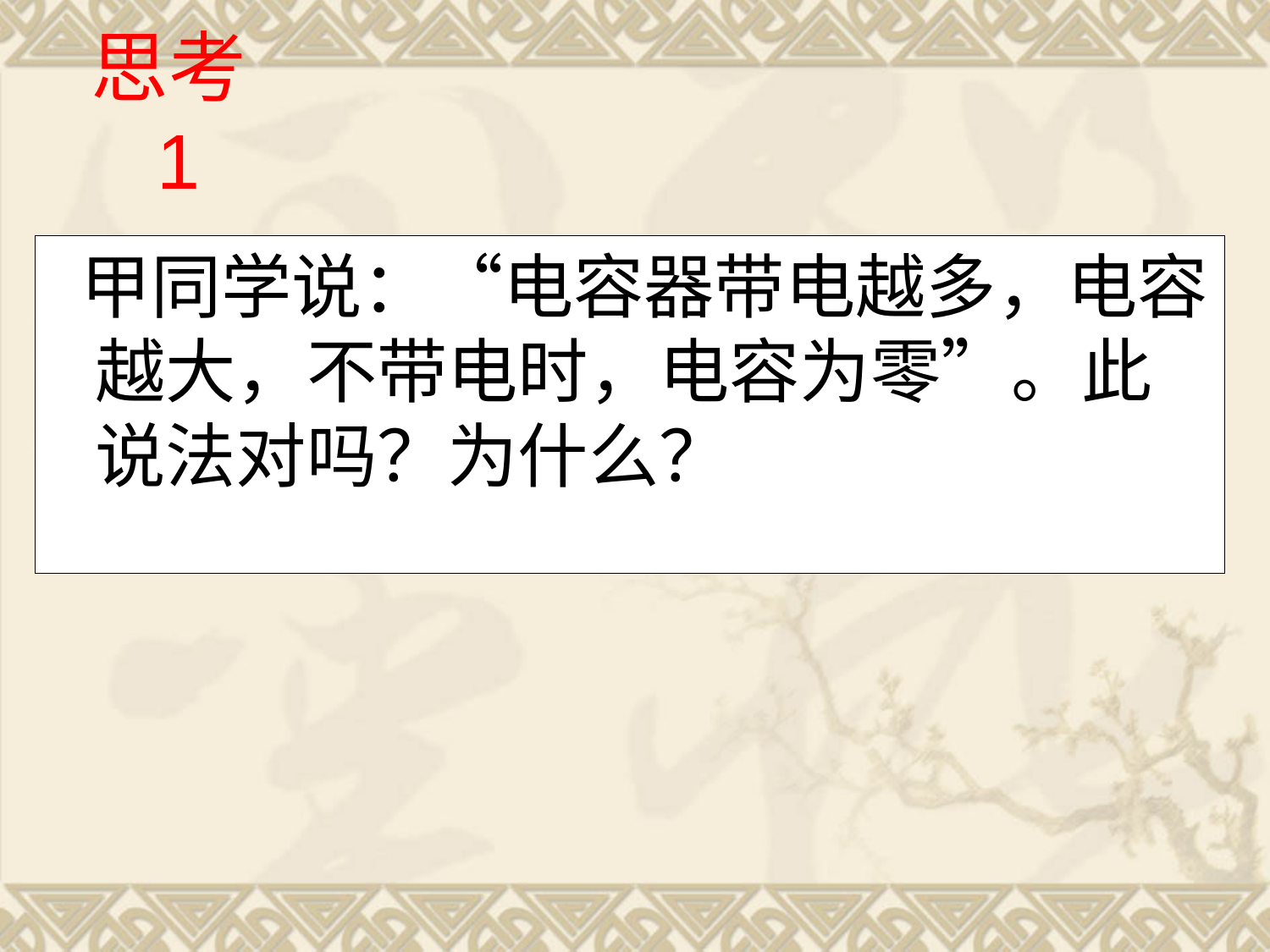

# 思考1
 甲同学说：“电容器带电越多，电容越大，不带电时，电容为零”。此说法对吗？为什么？